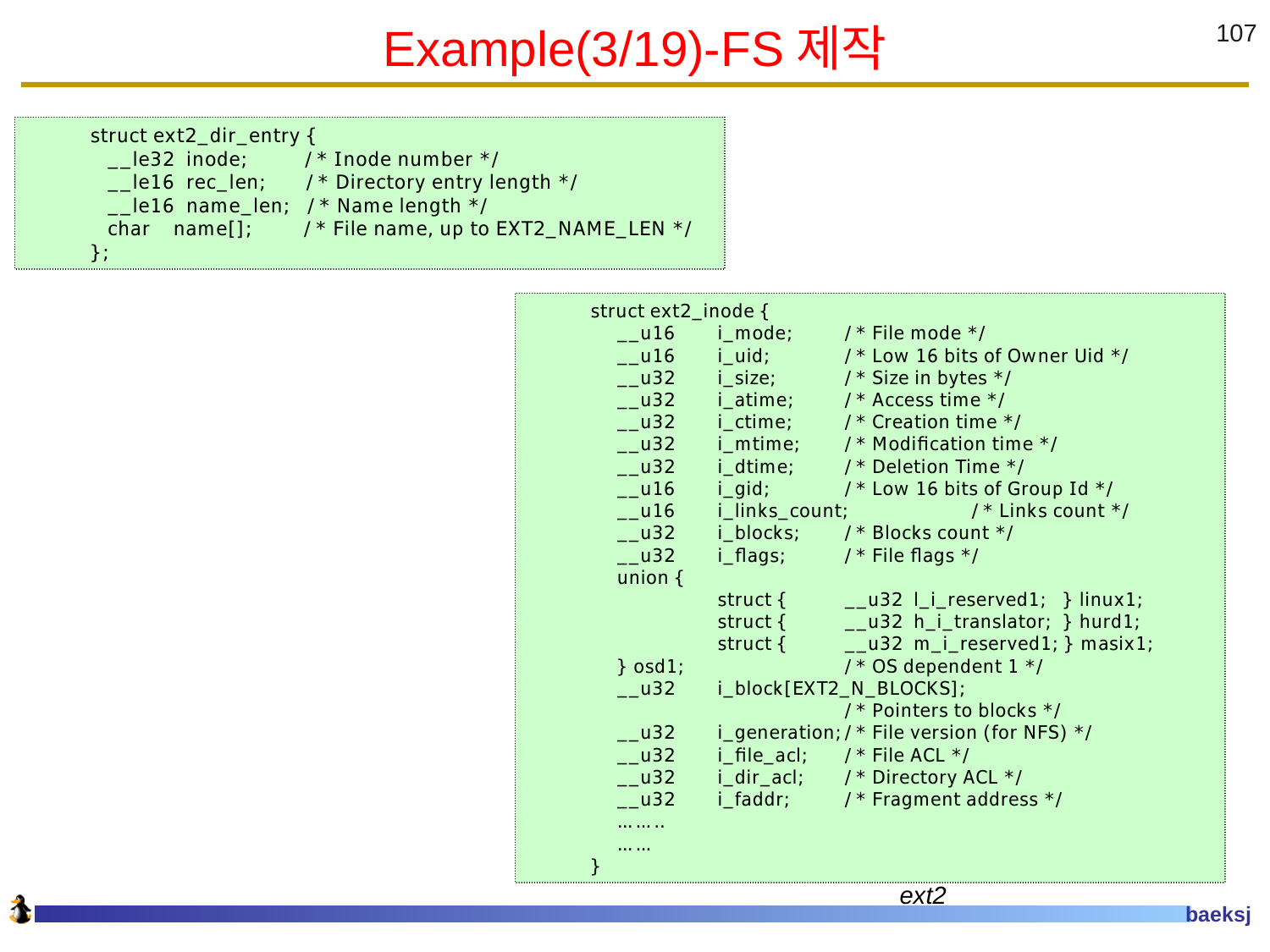

# Example(3/19)-FS제작
107
struct ext2_dir_entry {
   __le32  inode;          /* Inode number */
   __le16  rec_len;       /* Directory entry length */
   __le16  name_len;   /* Name length */
   char    name[];         /* File name, up to EXT2_NAME_LEN */
};
struct ext2_inode {
     __u16	i_mode;	/* File mode */
     __u16	i_uid;	/* Low 16 bits of Owner Uid */
     __u32	i_size;	/* Size in bytes */
     __u32	i_atime;	/* Access time */
     __u32	i_ctime;	/* Creation time */
     __u32	i_mtime;	/* Modification time */
     __u32	i_dtime;	/* Deletion Time */
     __u16	i_gid;	/* Low 16 bits of Group Id */
     __u16	i_links_count;	/* Links count */
     __u32	i_blocks;	/* Blocks count */
     __u32	i_flags;	/* File flags */
     union {
	struct {	__u32  l_i_reserved1;   } linux1;
	struct {	__u32  h_i_translator;  } hurd1;
	struct {	__u32  m_i_reserved1; } masix1;
     } osd1;		/* OS dependent 1 */
     __u32	i_block[EXT2_N_BLOCKS];
     		/* Pointers to blocks */
     __u32	i_generation;	/* File version (for NFS) */
     __u32	i_file_acl;	/* File ACL */
     __u32	i_dir_acl;	/* Directory ACL */
     __u32	i_faddr;	/* Fragment address */
     ……..
     ……
}
ext2